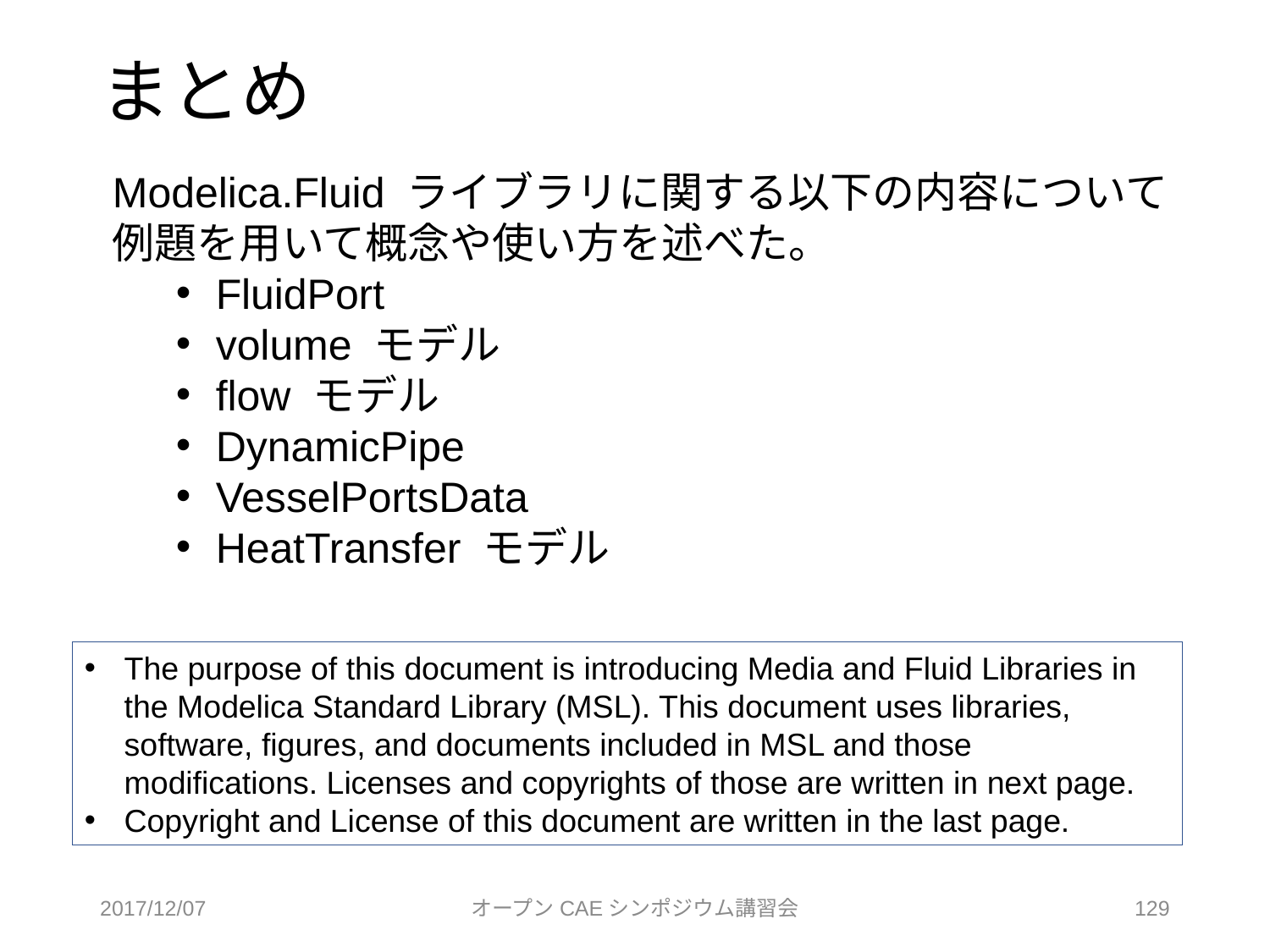

# まとめ
Modelica.Fluid ライブラリに関する以下の内容について例題を用いて概念や使い方を述べた。
FluidPort
volume モデル
flow モデル
DynamicPipe
VesselPortsData
HeatTransfer モデル
The purpose of this document is introducing Media and Fluid Libraries in the Modelica Standard Library (MSL). This document uses libraries, software, figures, and documents included in MSL and those modifications. Licenses and copyrights of those are written in next page.
Copyright and License of this document are written in the last page.
2017/12/07
オープンCAEシンポジウム講習会
129